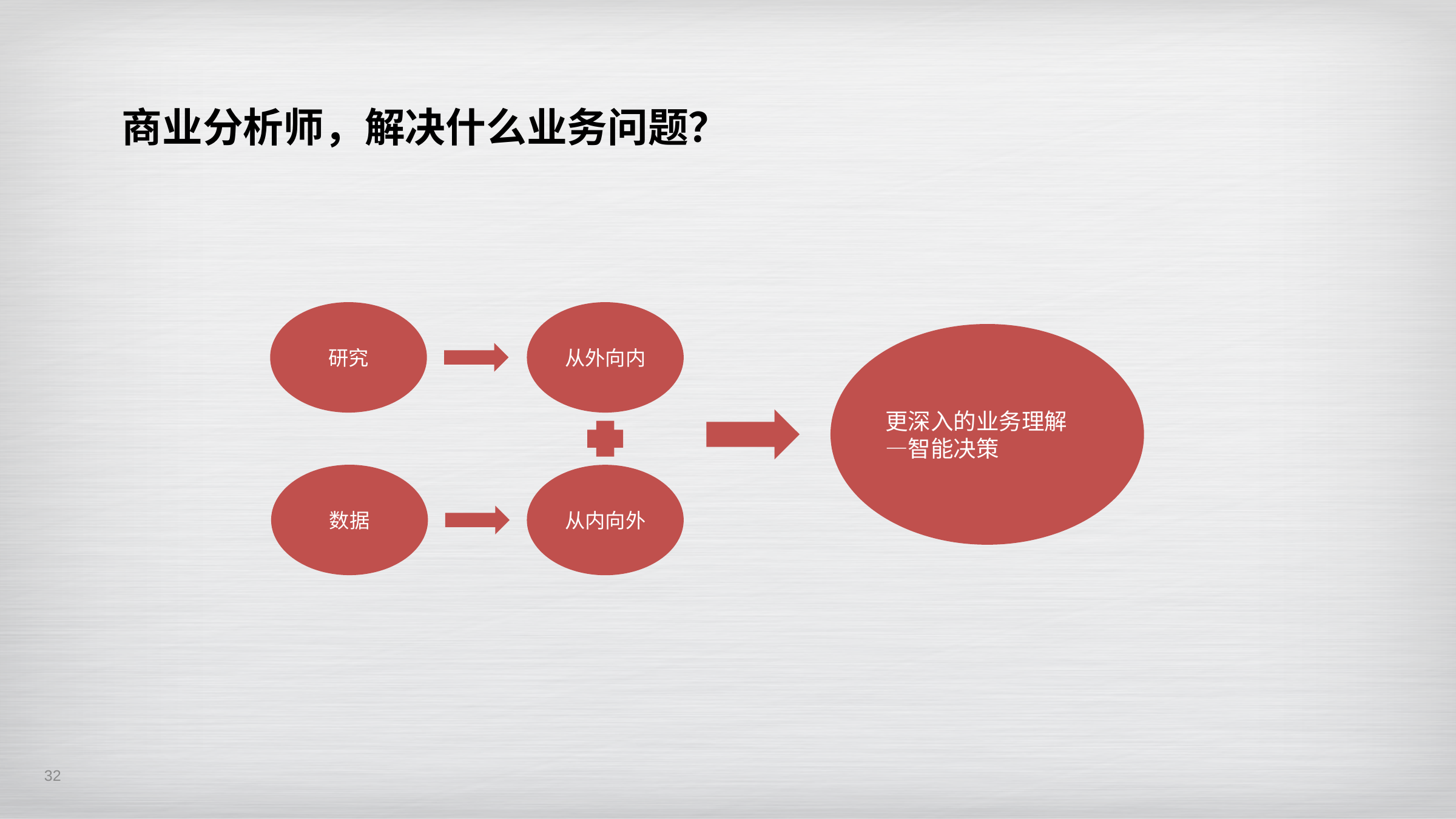

商业分析师，解决什么业务问题？
研究
从外向内
更深入的业务理解—智能决策

数据
从内向外